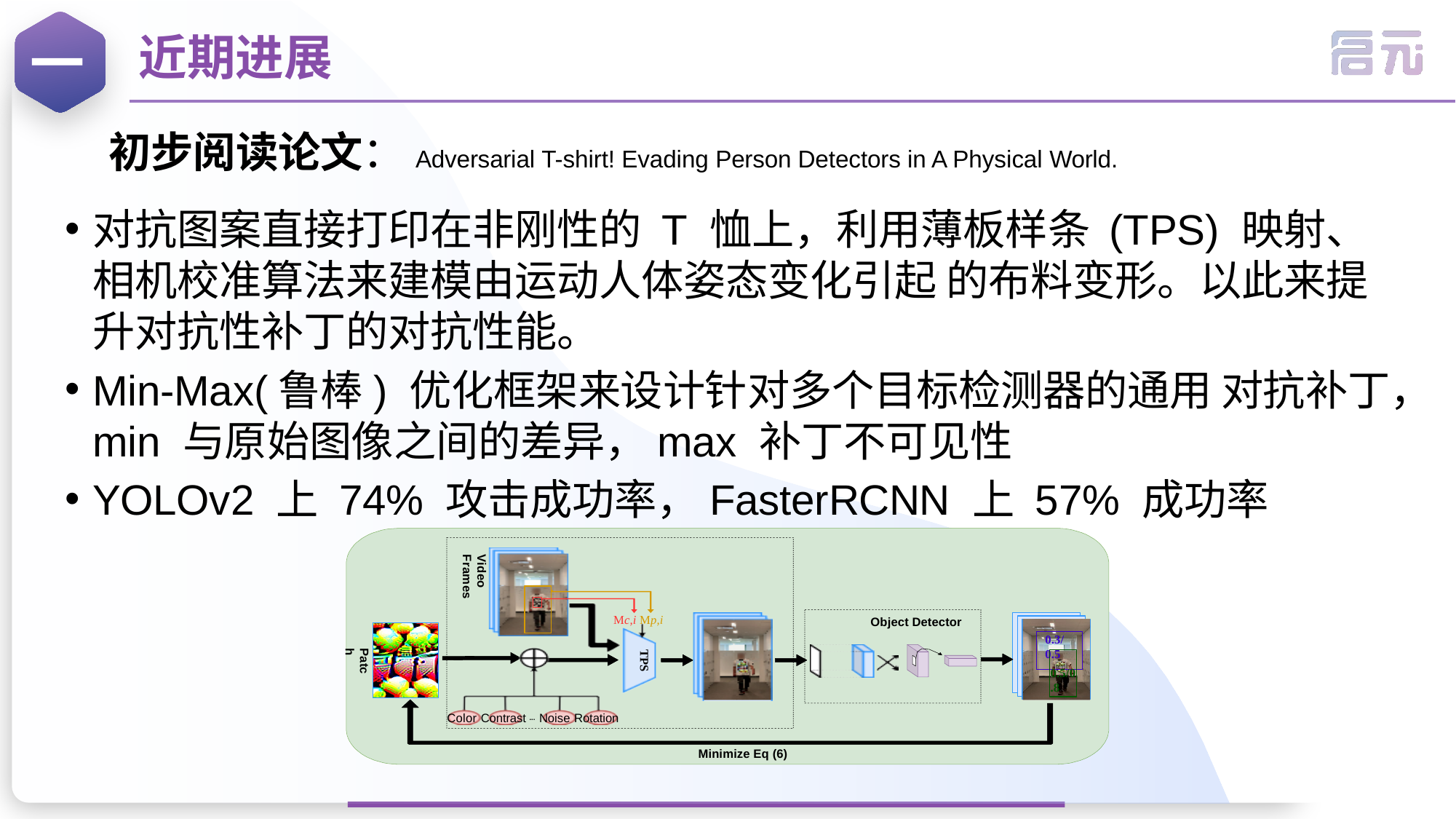

# 近期进展
一
初步阅读论文：Adversarial T-shirt! Evading Person Detectors in A Physical World.

对抗图案直接打印在非刚性的 T 恤上，利用薄板样条 (TPS) 映射、相机校准算法来建模由运动人体姿态变化引起 的布料变形。以此来提升对抗性补丁的对抗性能。
Min-Max(鲁棒) 优化框架来设计针对多个目标检测器的通用 对抗补丁，min 与原始图像之间的差异，max 补丁不可见性
YOLOv2 上 74% 攻击成功率，FasterRCNN 上 57% 成功率

Video Frames

Mc,i Mp,i
Object Detector

0.3/0.5
0

Patch
TPS
 0.5/0.8

Color Contrast ...  Noise Rotation
Minimize Eq (6)